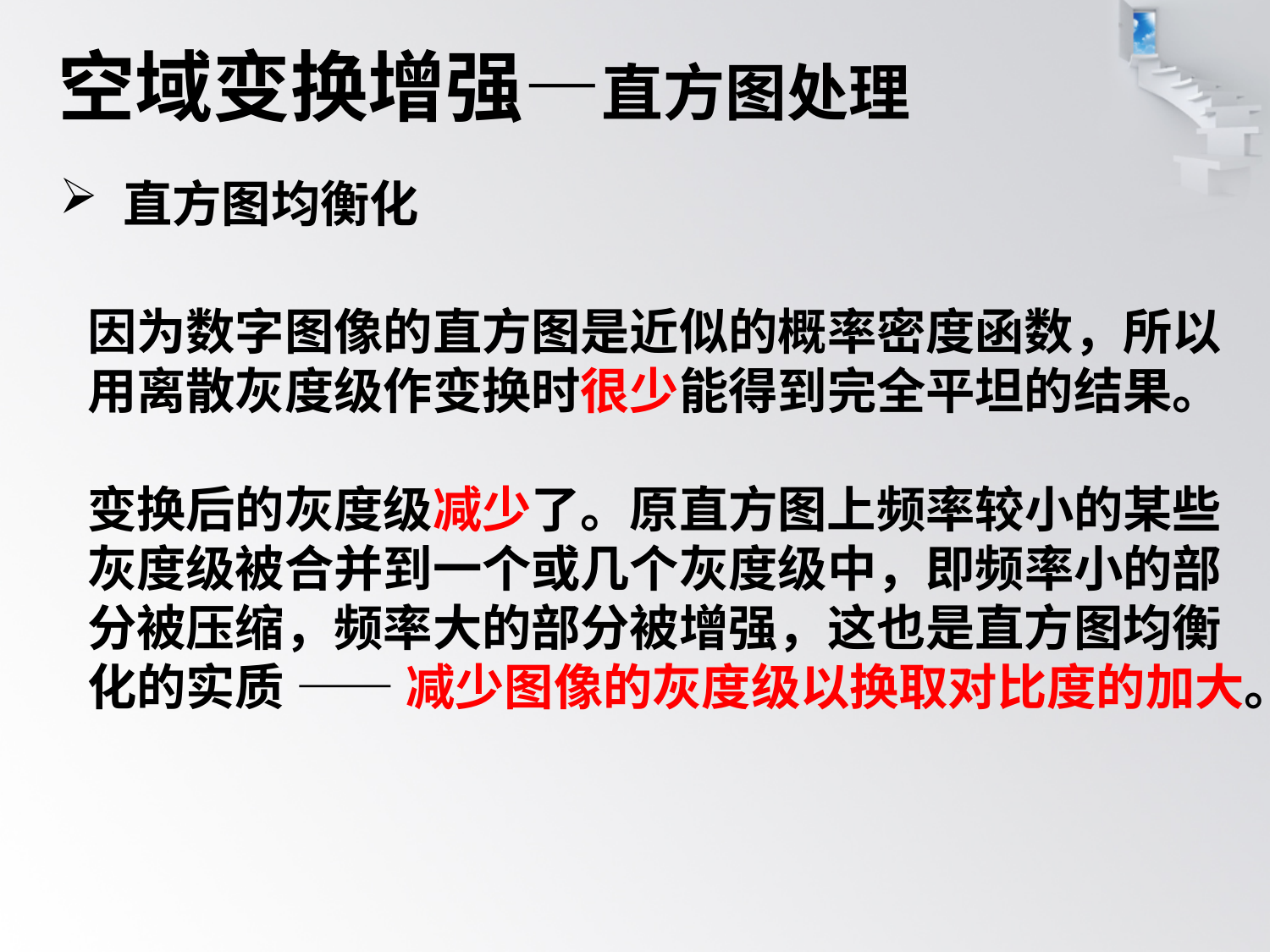

# 空域变换增强—直方图处理

直方图均衡化
因为数字图像的直方图是近似的概率密度函数，所以用离散灰度级作变换时很少能得到完全平坦的结果。

变换后的灰度级减少了。原直方图上频率较小的某些灰度级被合并到一个或几个灰度级中，即频率小的部分被压缩，频率大的部分被增强，这也是直方图均衡化的实质 —— 减少图像的灰度级以换取对比度的加大。